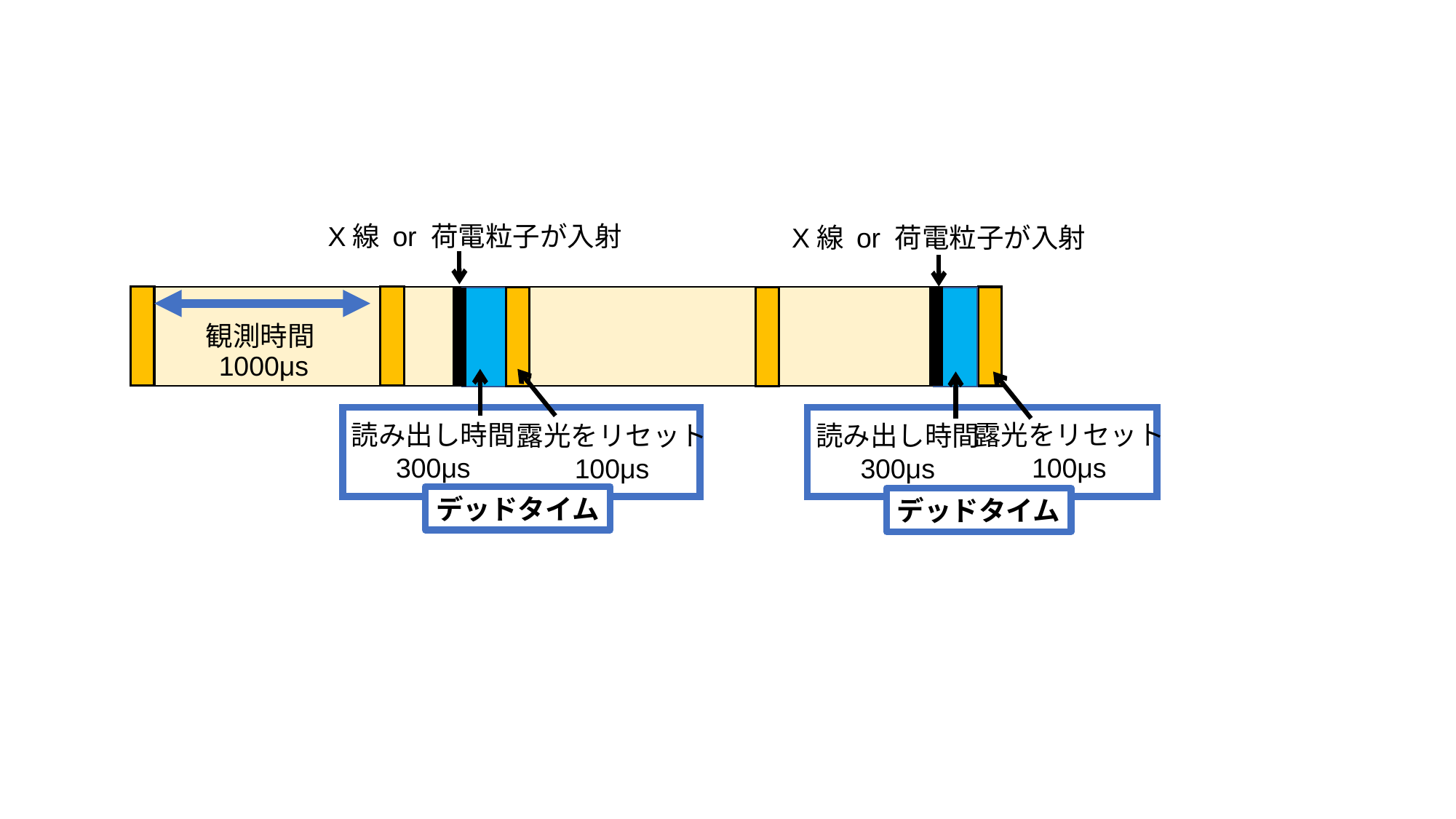

X線 or 荷電粒子が入射
X線 or 荷電粒子が入射

観測時間1000μs

読み出し時間
300μs
露光をリセット
100μs
露光をリセット
100μs
読み出し時間
300μs
デッドタイム
デッドタイム